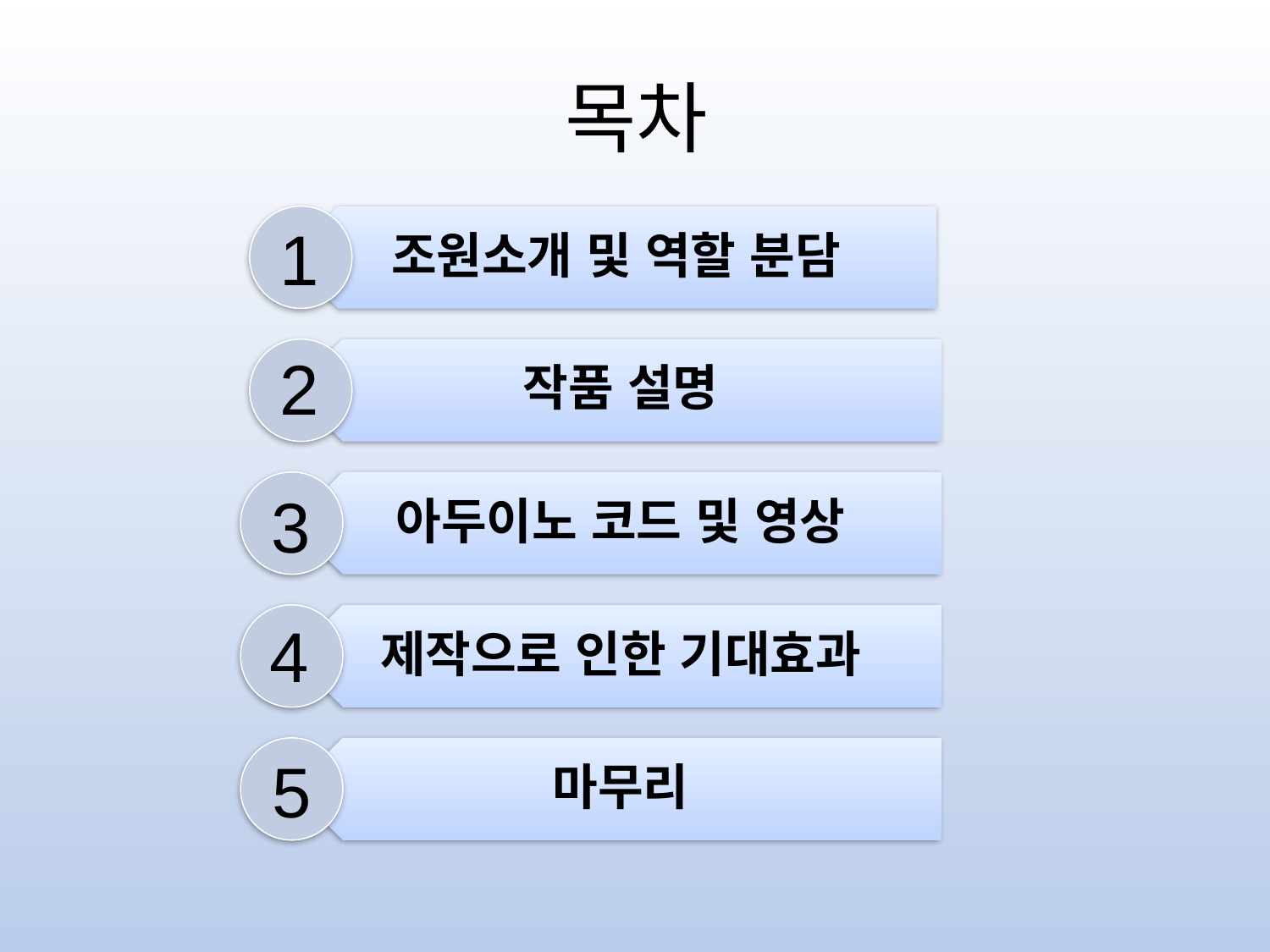

# 목차
조원소개 및 역할 분담
작품 설명
아두이노 코드 및 영상
제작으로 인한 기대효과
마무리
1
2
3
4
5